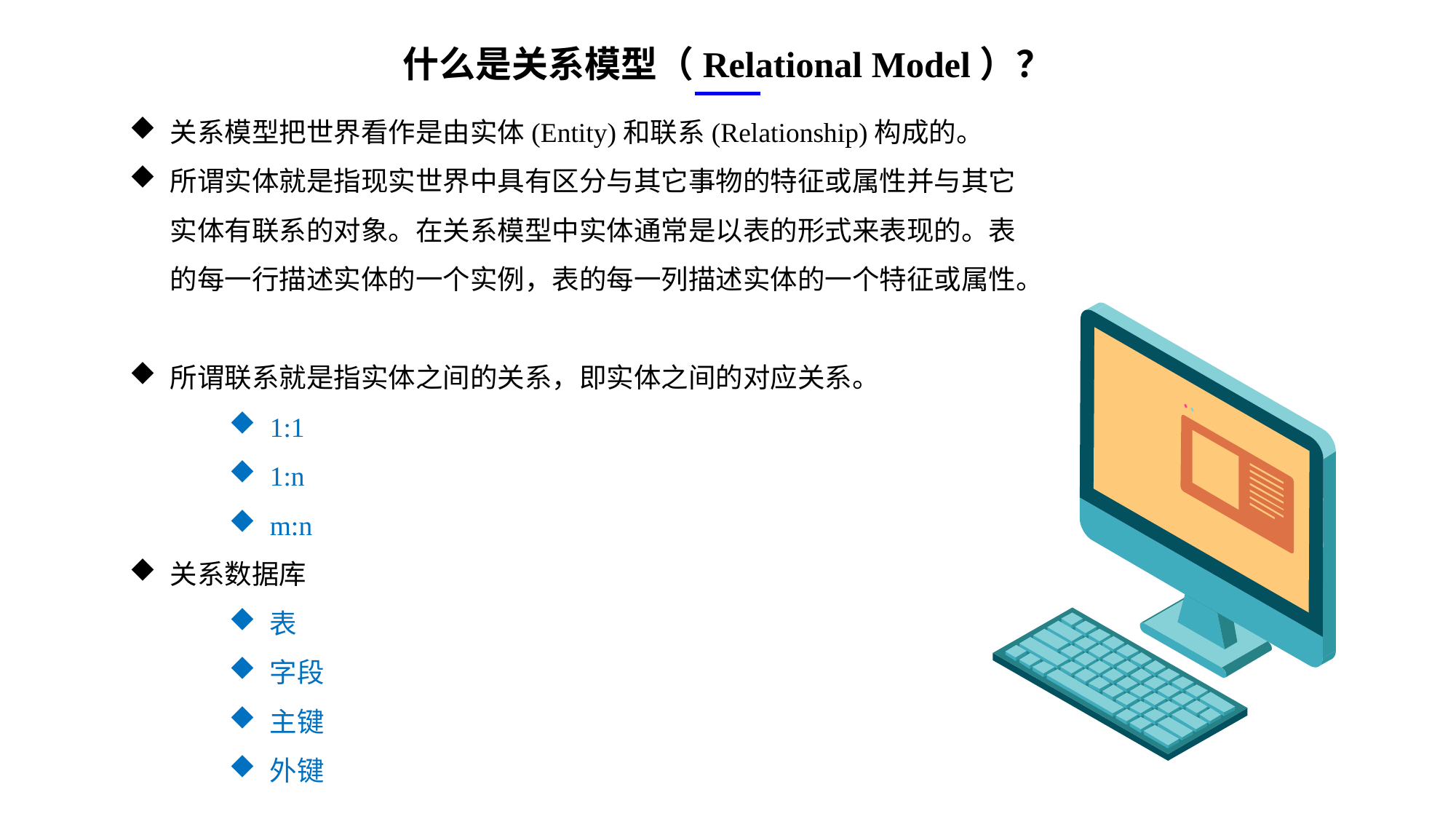

什么是关系模型（Relational Model）？
关系模型把世界看作是由实体(Entity)和联系(Relationship)构成的。
所谓实体就是指现实世界中具有区分与其它事物的特征或属性并与其它实体有联系的对象。在关系模型中实体通常是以表的形式来表现的。表的每一行描述实体的一个实例，表的每一列描述实体的一个特征或属性。
所谓联系就是指实体之间的关系，即实体之间的对应关系。
1:1
1:n
m:n
关系数据库
表
字段
主键
外键
e7d195523061f1c0ae0eb3eed39d2bcef4622b2499a05fe6567B54A876BEB457BD1EB8EBE9915191D1FA2E860D28D251AB291D9CBBDD28D4BD16020FD75D8281481517FC21E86E4C931520AFA1087E92E357E3DB373CA326F6F926B1A67F681E99E875FFD293B2C32B3919AE4D43F9436862A7DD54F9346DF3662D8AB7319030EF75D53FF682DE13